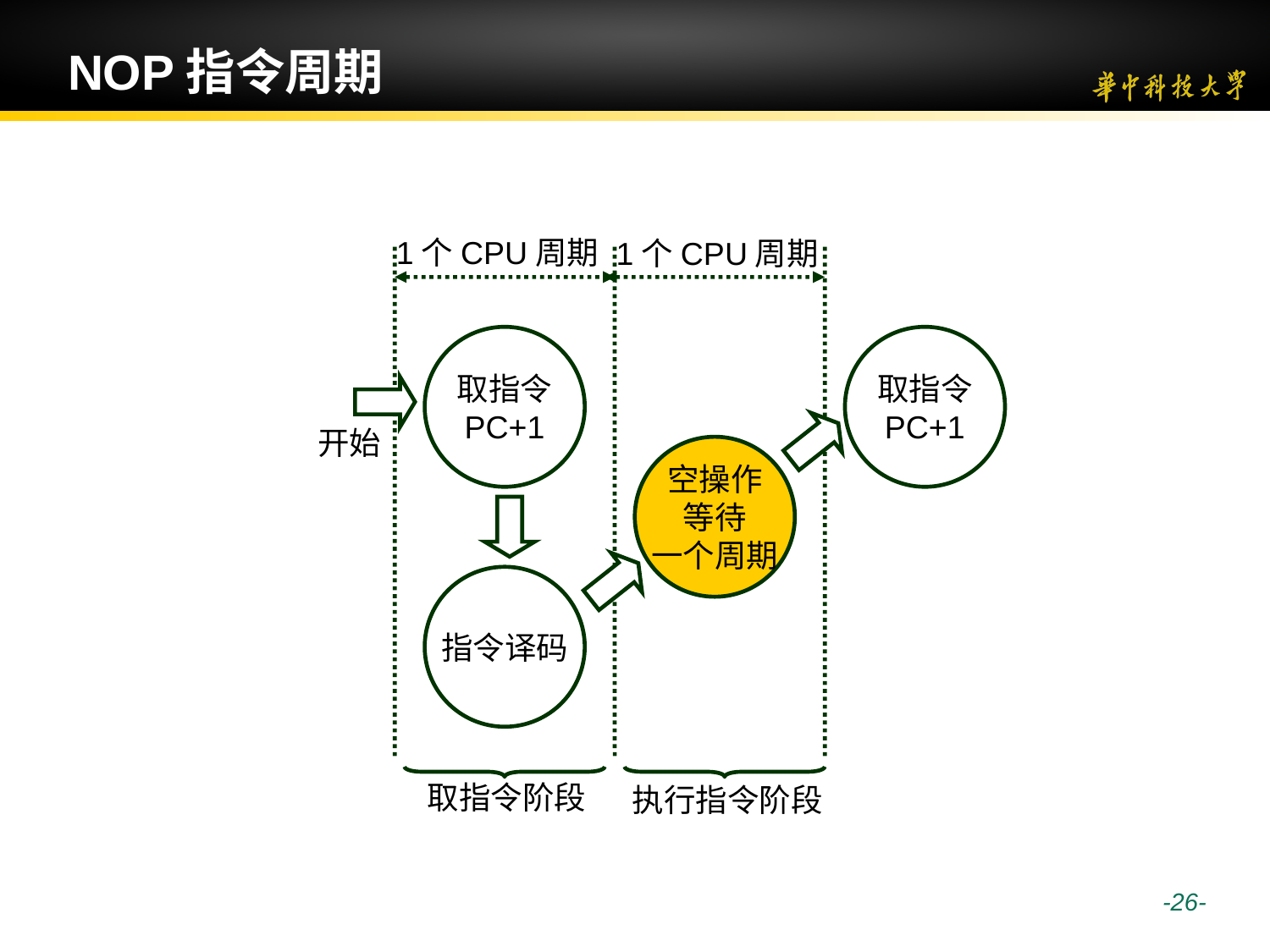

# NOP指令周期
1个CPU周期
1个CPU周期

取指令
PC+1
取指令
PC+1

开始
空操作
等待
一个周期

指令译码

取指令阶段
执行指令阶段
 -26-